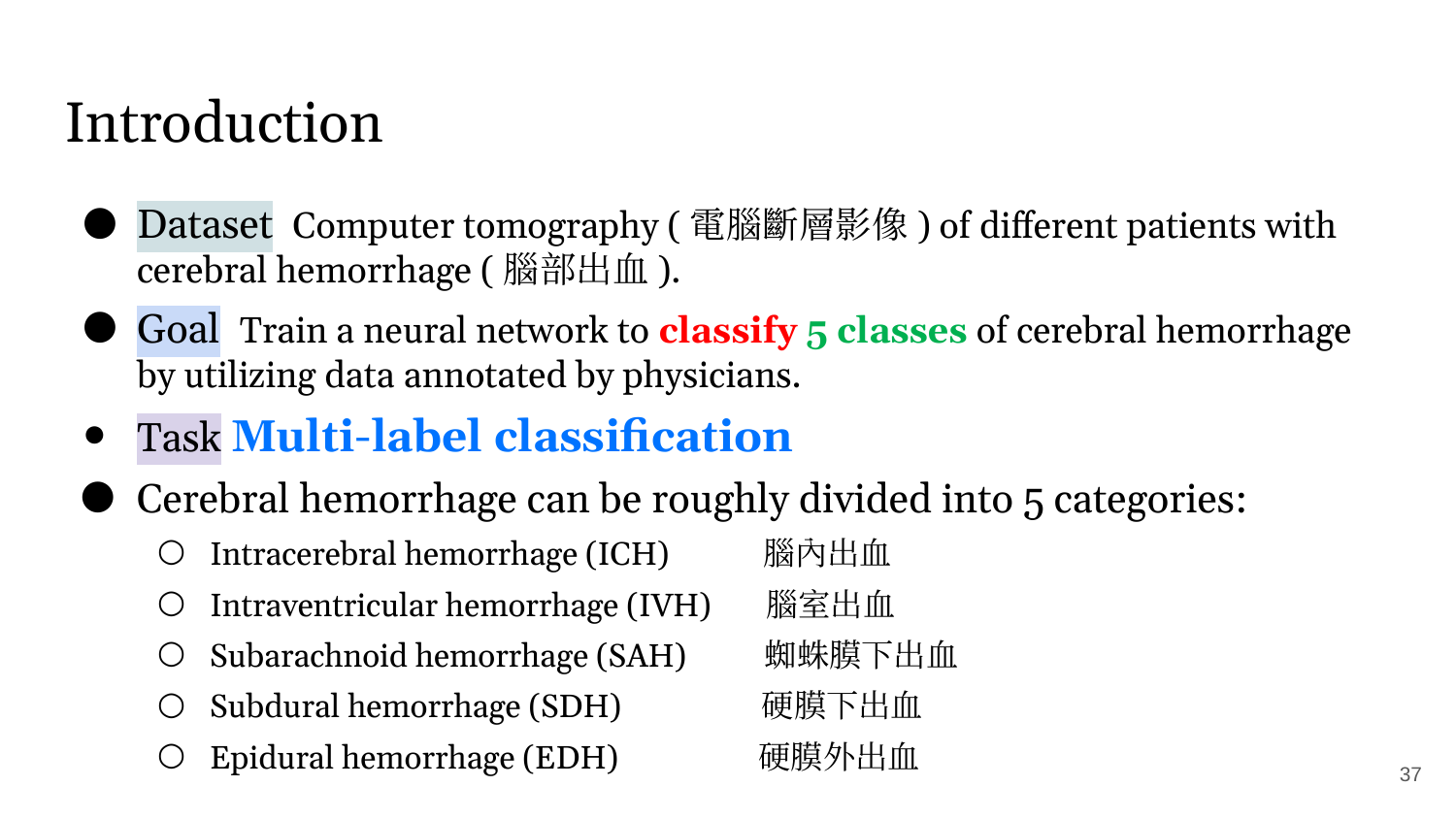

# Introduction
Dataset  Computer tomography (電腦斷層影像) of different patients with cerebral hemorrhage (腦部出血).
Goal  Train a neural network to classify 5 classes of cerebral hemorrhage by utilizing data annotated by physicians.
Task Multi-label classification
Cerebral hemorrhage can be roughly divided into 5 categories:
Intracerebral hemorrhage (ICH)           腦內出血
Intraventricular hemorrhage (IVH)      腦室出血
Subarachnoid hemorrhage (SAH)         蜘蛛膜下出血
Subdural hemorrhage (SDH)                 硬膜下出血
Epidural hemorrhage (EDH)                 硬膜外出血
37